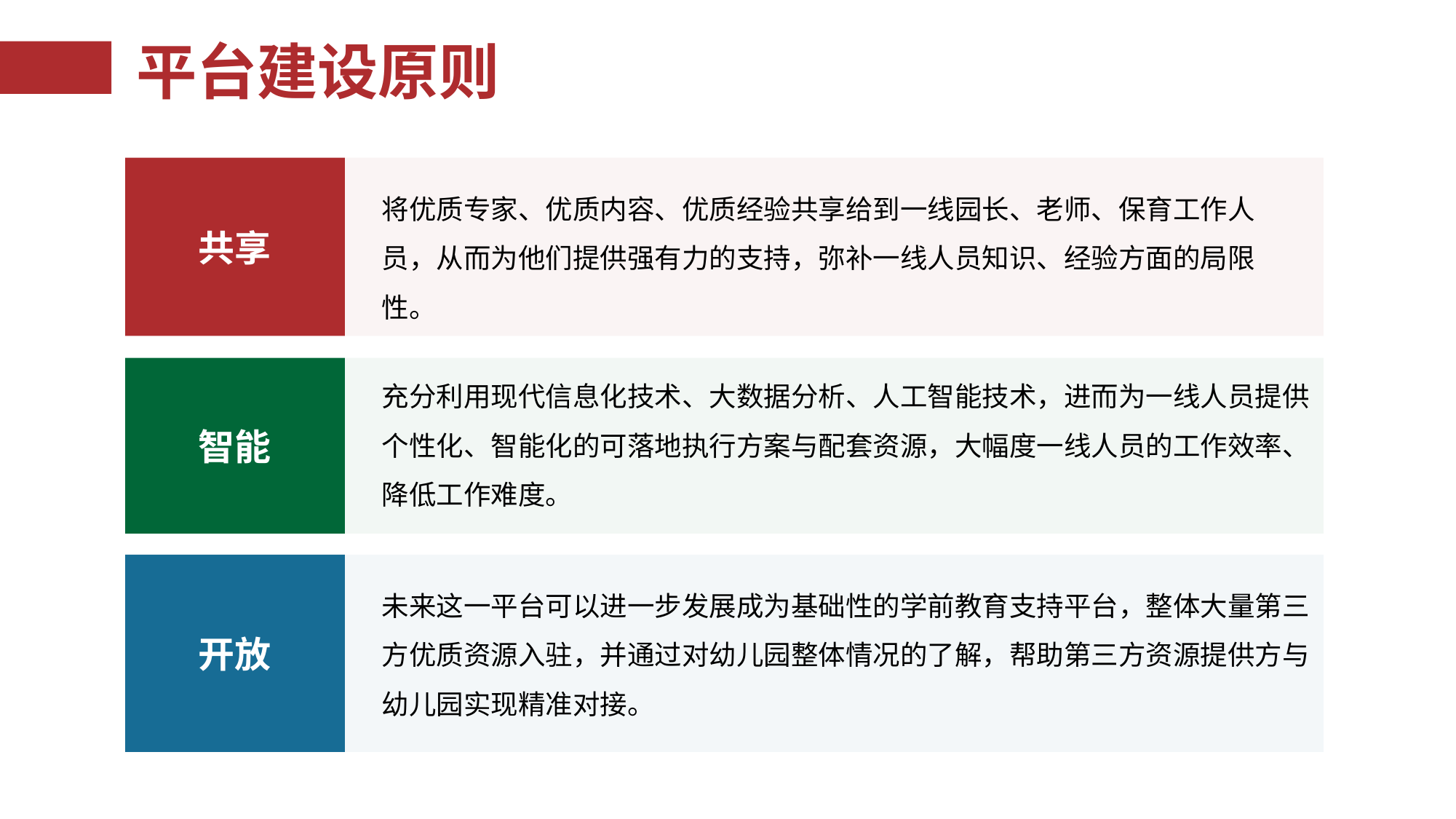

# 平台建设原则

共享

将优质专家、优质内容、优质经验共享给到一线园长、老师、保育工作人员，从而为他们提供强有力的支持，弥补一线人员知识、经验方面的局限性。
充分利用现代信息化技术、大数据分析、人工智能技术，进而为一线人员提供个性化、智能化的可落地执行方案与配套资源，大幅度一线人员的工作效率、降低工作难度。
智能

开放

未来这一平台可以进一步发展成为基础性的学前教育支持平台，整体大量第三方优质资源入驻，并通过对幼儿园整体情况的了解，帮助第三方资源提供方与幼儿园实现精准对接。